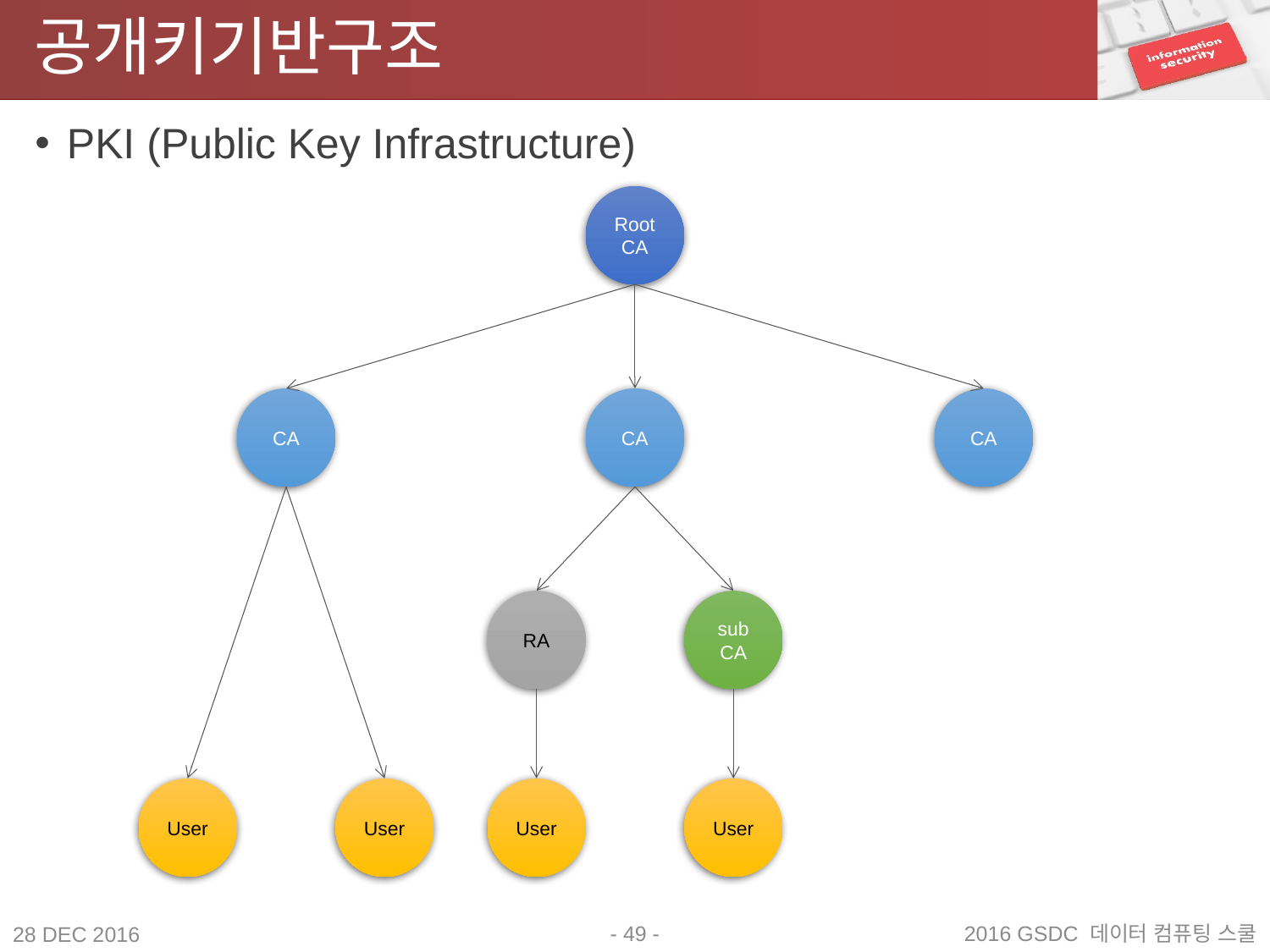

# 공개키기반구조
PKI (Public Key Infrastructure)
Root
CA
CA
CA
CA
RA
sub
CA
User
User
User
User
49
2016 GSDC 데이터 컴퓨팅 스쿨
28 DEC 2016